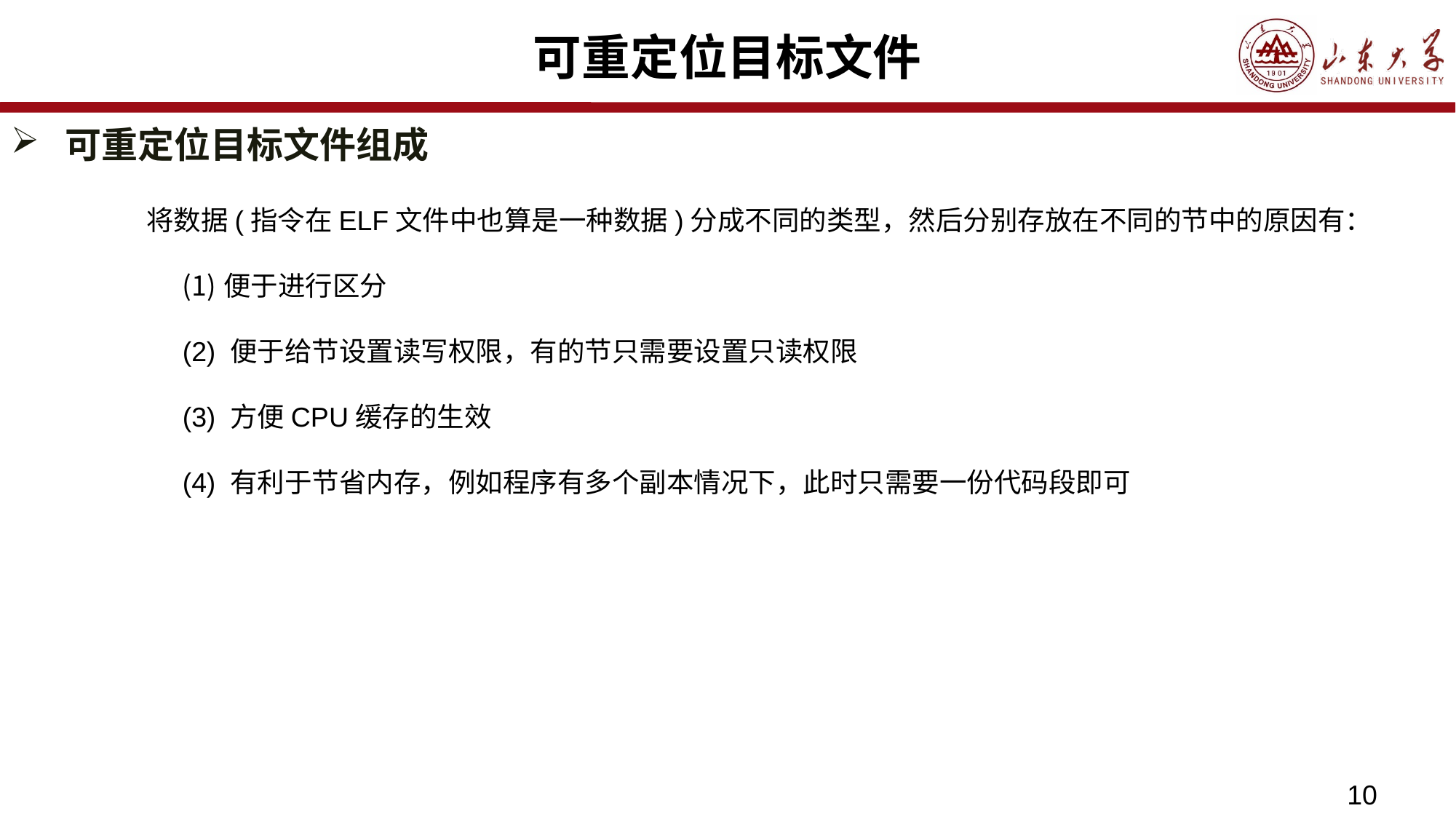

# 可重定位目标文件
可重定位目标文件组成
       将数据(指令在ELF文件中也算是一种数据)分成不同的类型，然后分别存放在不同的节中的原因有：

便于进行区分

(2) 便于给节设置读写权限，有的节只需要设置只读权限

(3) 方便CPU缓存的生效

(4) 有利于节省内存，例如程序有多个副本情况下，此时只需要一份代码段即可
10